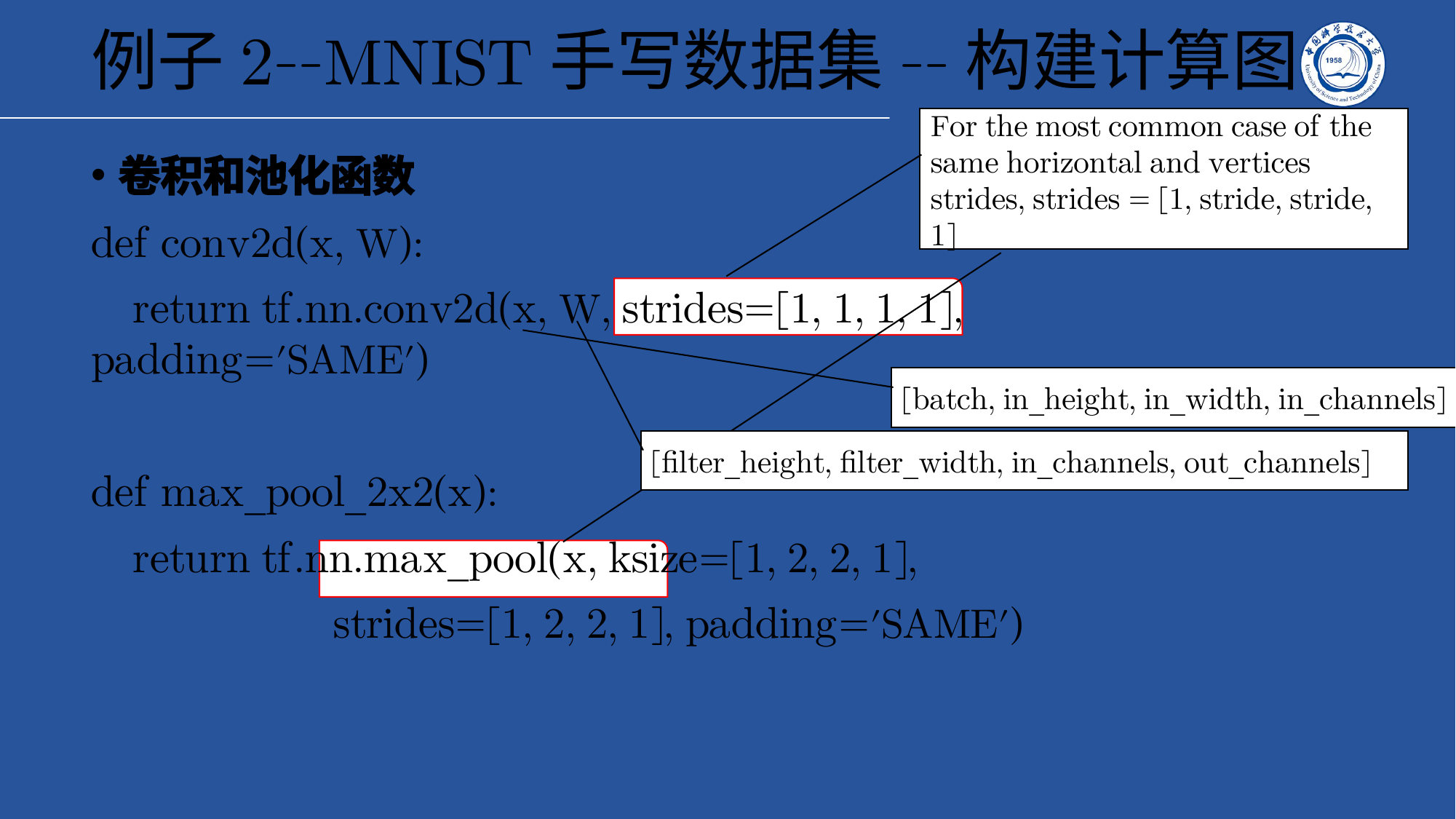

# 例子2--MNIST手写数据集--构建计算图
27
For the most common case of the same horizontal and vertices strides, strides = [1, stride, stride, 1]
卷积和池化函数
def conv2d(x, W):
    return tf.nn.conv2d(x, W, strides=[1, 1, 1, 1], padding='SAME')

def max_pool_2x2(x):
    return tf.nn.max_pool(x, ksize=[1, 2, 2, 1],
                       strides=[1, 2, 2, 1], padding='SAME')

[batch, in_height, in_width, in_channels]
[filter_height, filter_width, in_channels, out_channels]